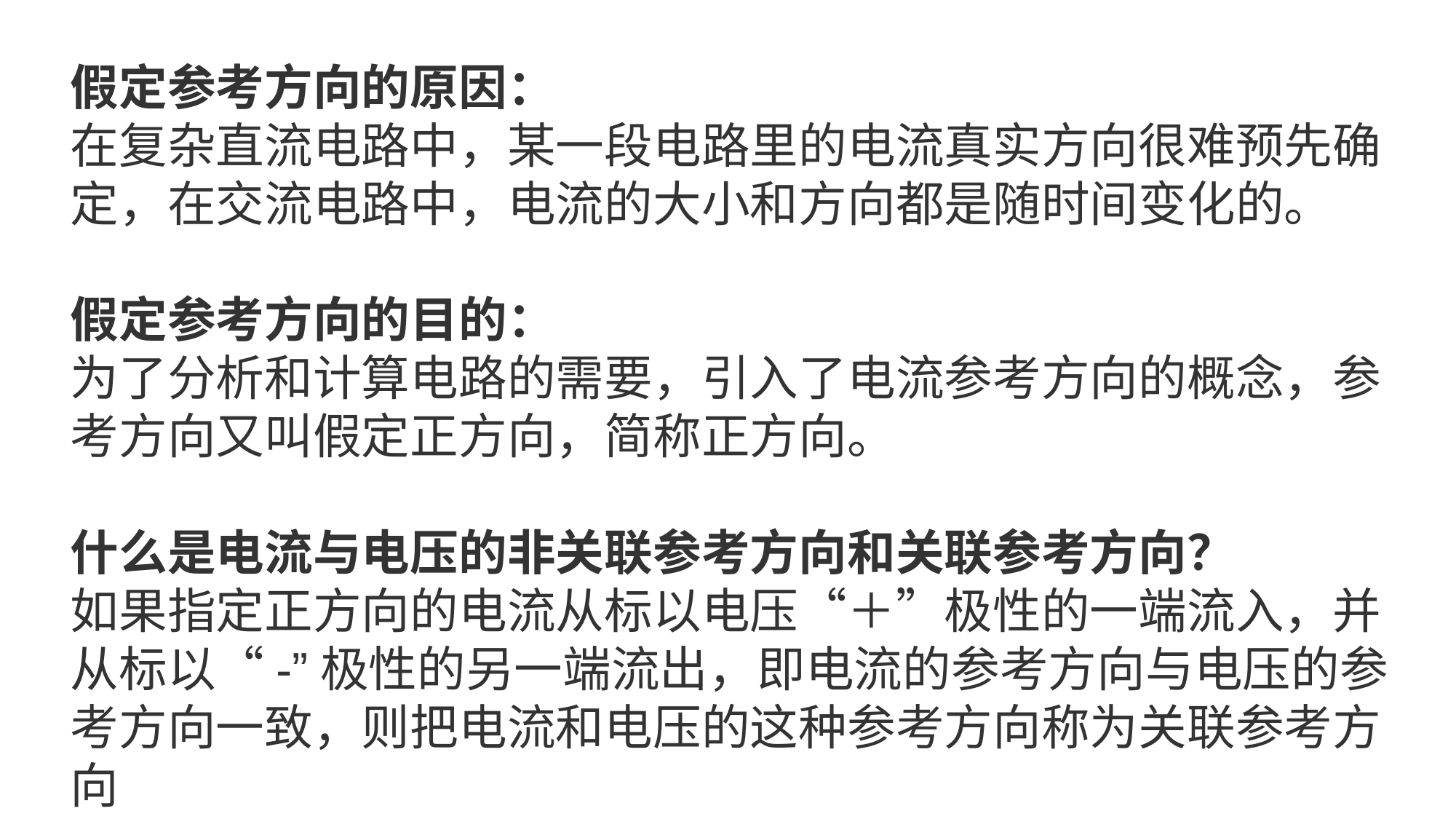

假定参考方向的原因：
在复杂直流电路中，某一段电路里的电流真实方向很难预先确定，在交流电路中，电流的大小和方向都是随时间变化的。

假定参考方向的目的：
为了分析和计算电路的需要，引入了电流参考方向的概念，参考方向又叫假定正方向，简称正方向。

什么是电流与电压的非关联参考方向和关联参考方向？
如果指定正方向的电流从标以电压“＋”极性的一端流入，并从标以“-”极性的另一端流出，即电流的参考方向与电压的参考方向一致，则把电流和电压的这种参考方向称为关联参考方向